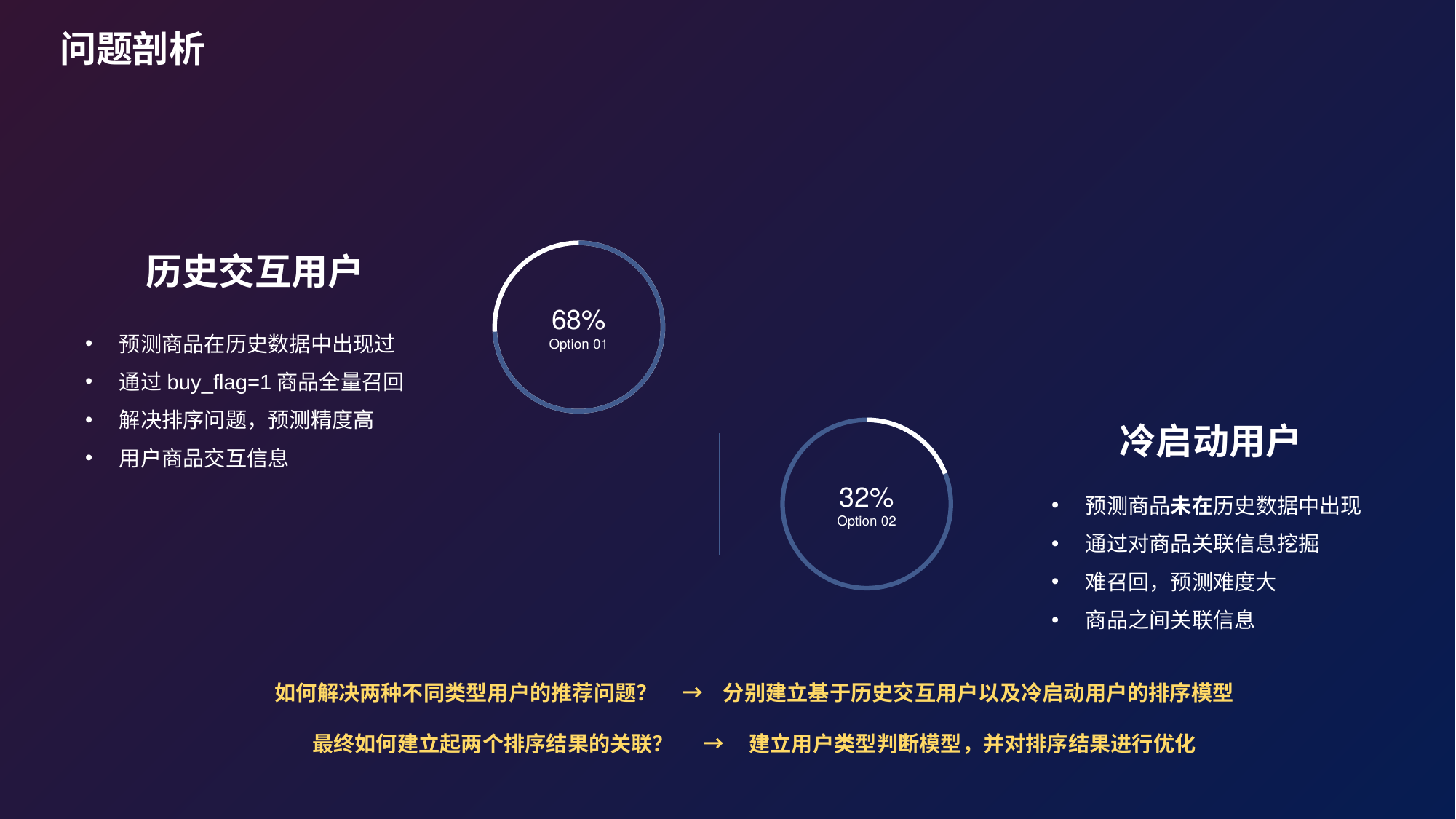

问题剖析
历史交互用户
预测商品在历史数据中出现过
通过buy_flag=1商品全量召回
解决排序问题，预测精度高
用户商品交互信息
68%
Option 01

冷启动用户
预测商品未在历史数据中出现
通过对商品关联信息挖掘
难召回，预测难度大
商品之间关联信息
32%
Option 02

如何解决两种不同类型用户的推荐问题？     →    分别建立基于历史交互用户以及冷启动用户的排序模型

最终如何建立起两个排序结果的关联？      →     建立用户类型判断模型，并对排序结果进行优化